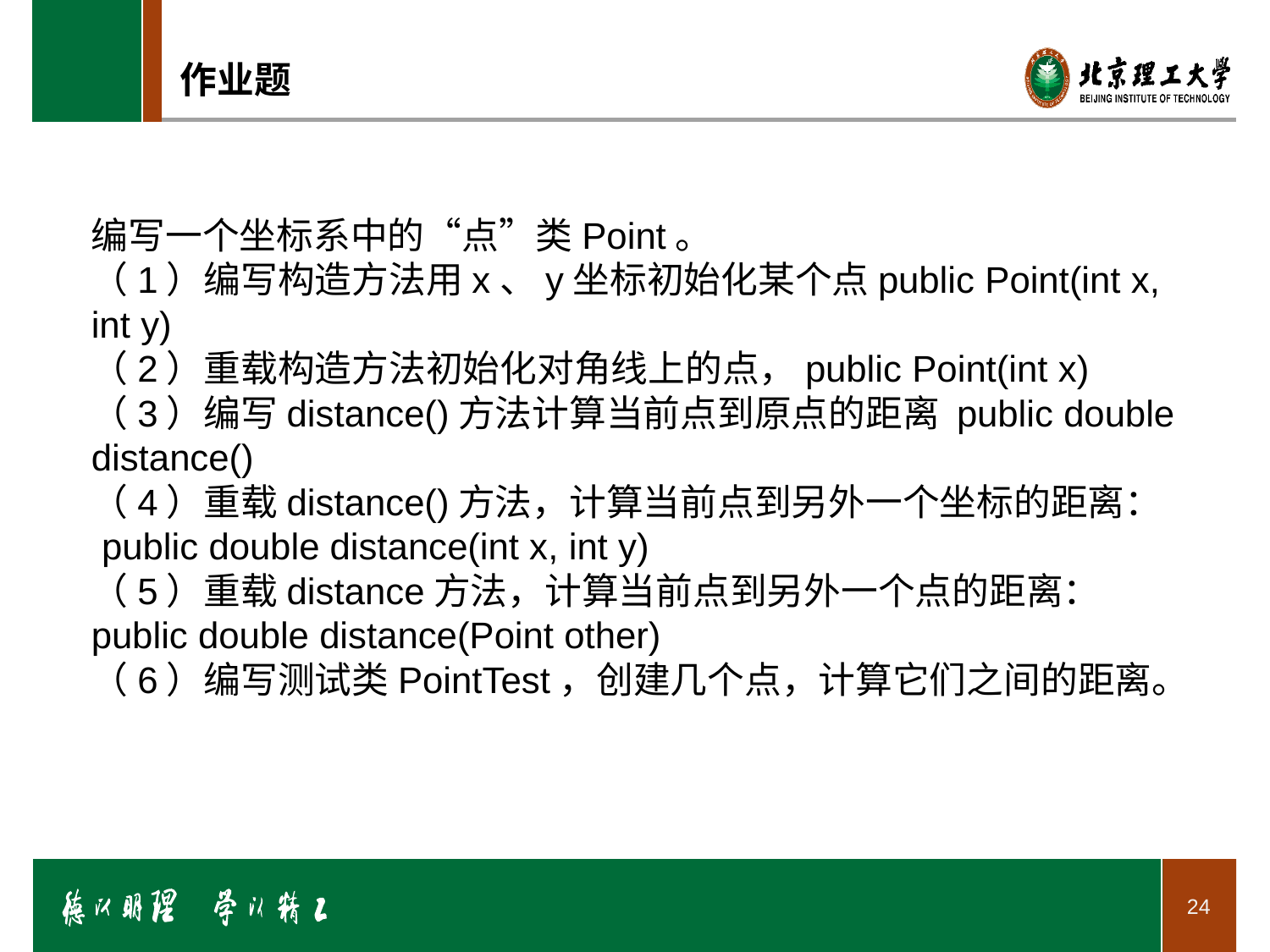

# 作业题
编写一个坐标系中的“点”类Point。
（1）编写构造方法用x、y坐标初始化某个点public Point(int x, int y)
（2）重载构造方法初始化对角线上的点，public Point(int x)
（3）编写distance()方法计算当前点到原点的距离 public double distance()
（4）重载distance()方法，计算当前点到另外一个坐标的距离：
 public double distance(int x, int y)
（5）重载distance方法，计算当前点到另外一个点的距离：
public double distance(Point other)
（6）编写测试类PointTest，创建几个点，计算它们之间的距离。